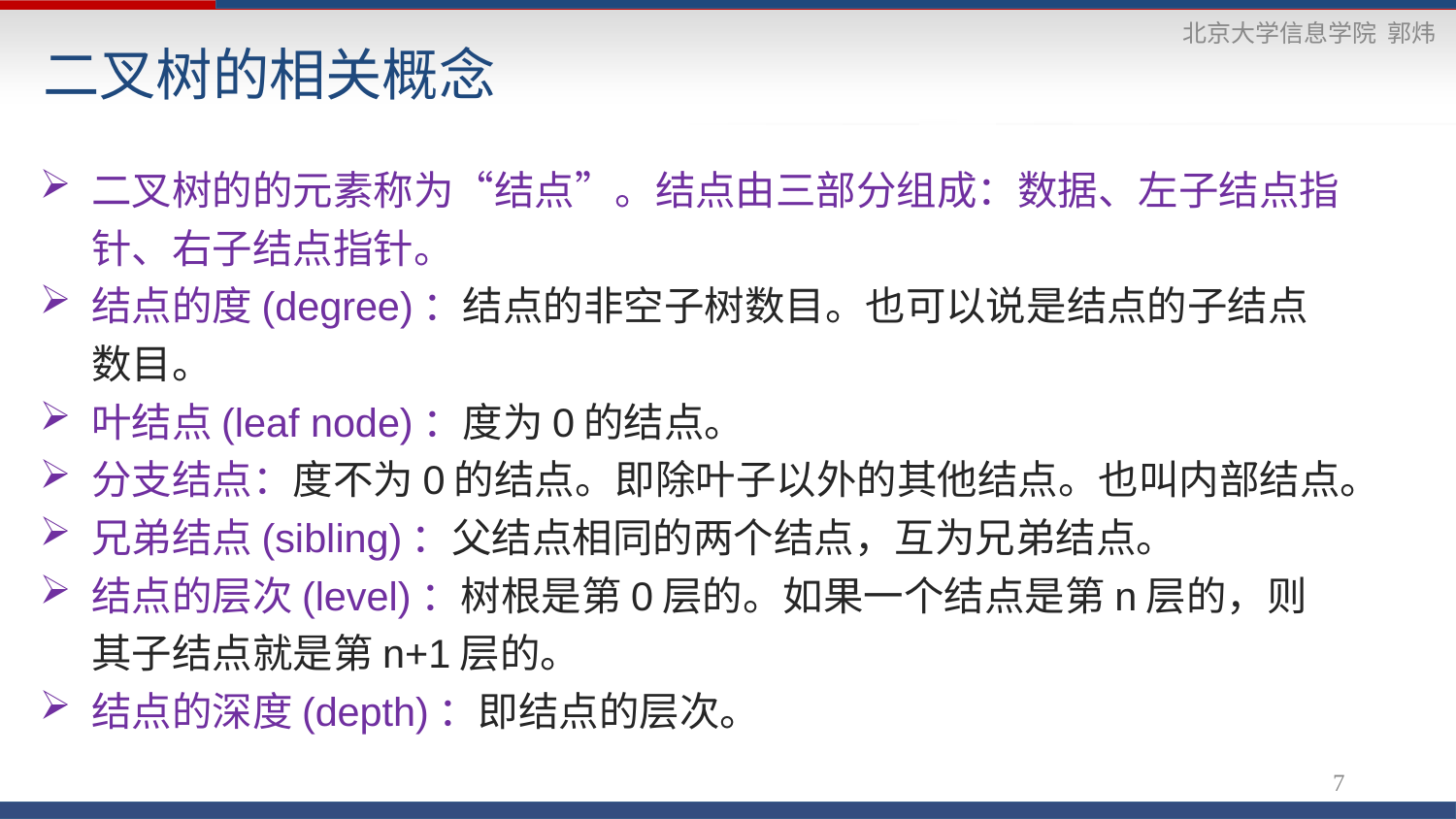

# 二叉树的相关概念
二叉树的的元素称为“结点”。结点由三部分组成：数据、左子结点指针、右子结点指针。
结点的度(degree)：结点的非空子树数目。也可以说是结点的子结点数目。
叶结点(leaf node)：度为0的结点。
分支结点：度不为0的结点。即除叶子以外的其他结点。也叫内部结点。
兄弟结点(sibling)：父结点相同的两个结点，互为兄弟结点。
结点的层次(level)：树根是第0层的。如果一个结点是第n层的，则其子结点就是第n+1层的。
结点的深度(depth)：即结点的层次。
7